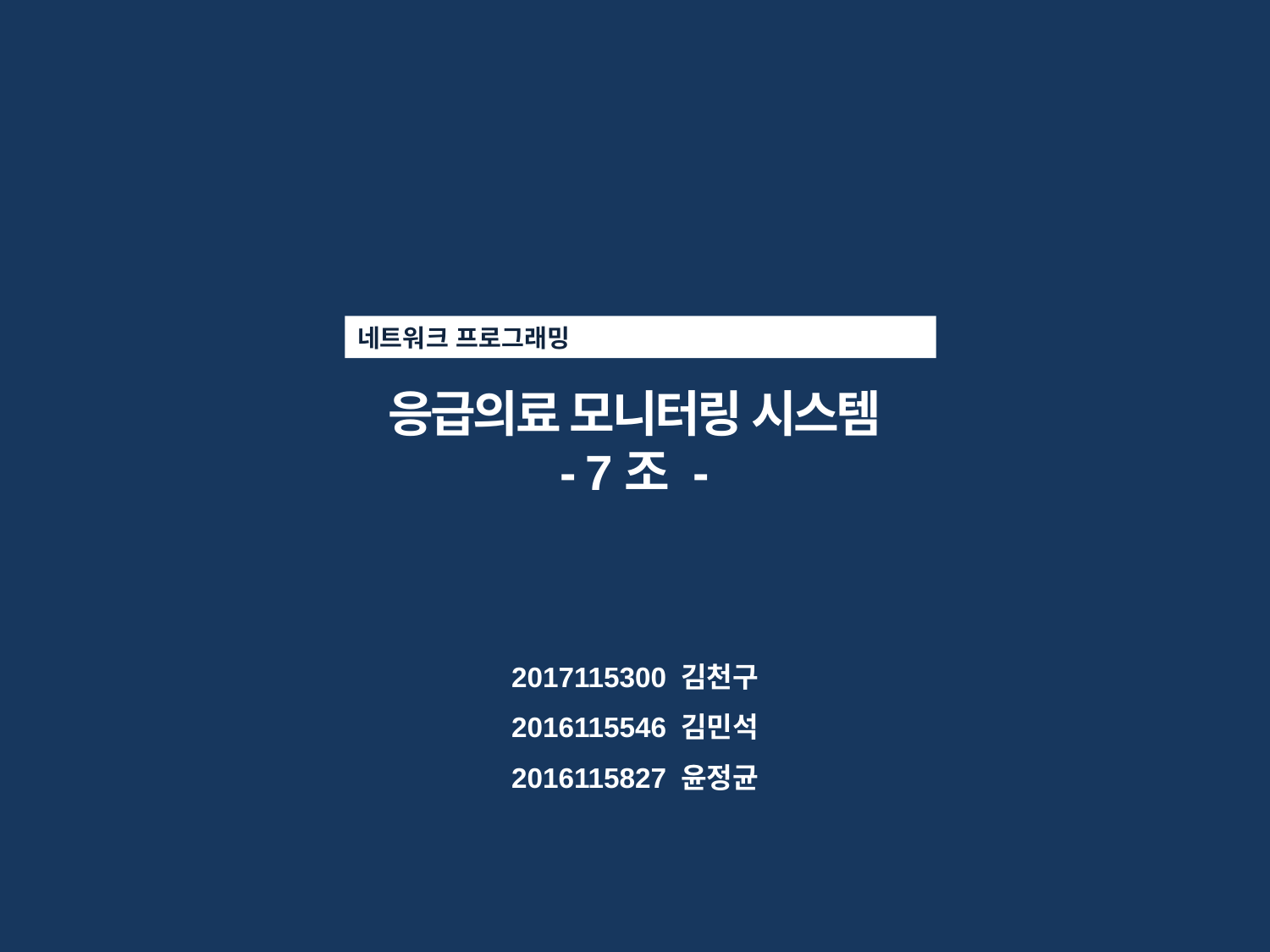

네트워크 프로그래밍
응급의료 모니터링 시스템
- 7조 -
2017115300 김천구
2016115546 김민석
2016115827 윤정균